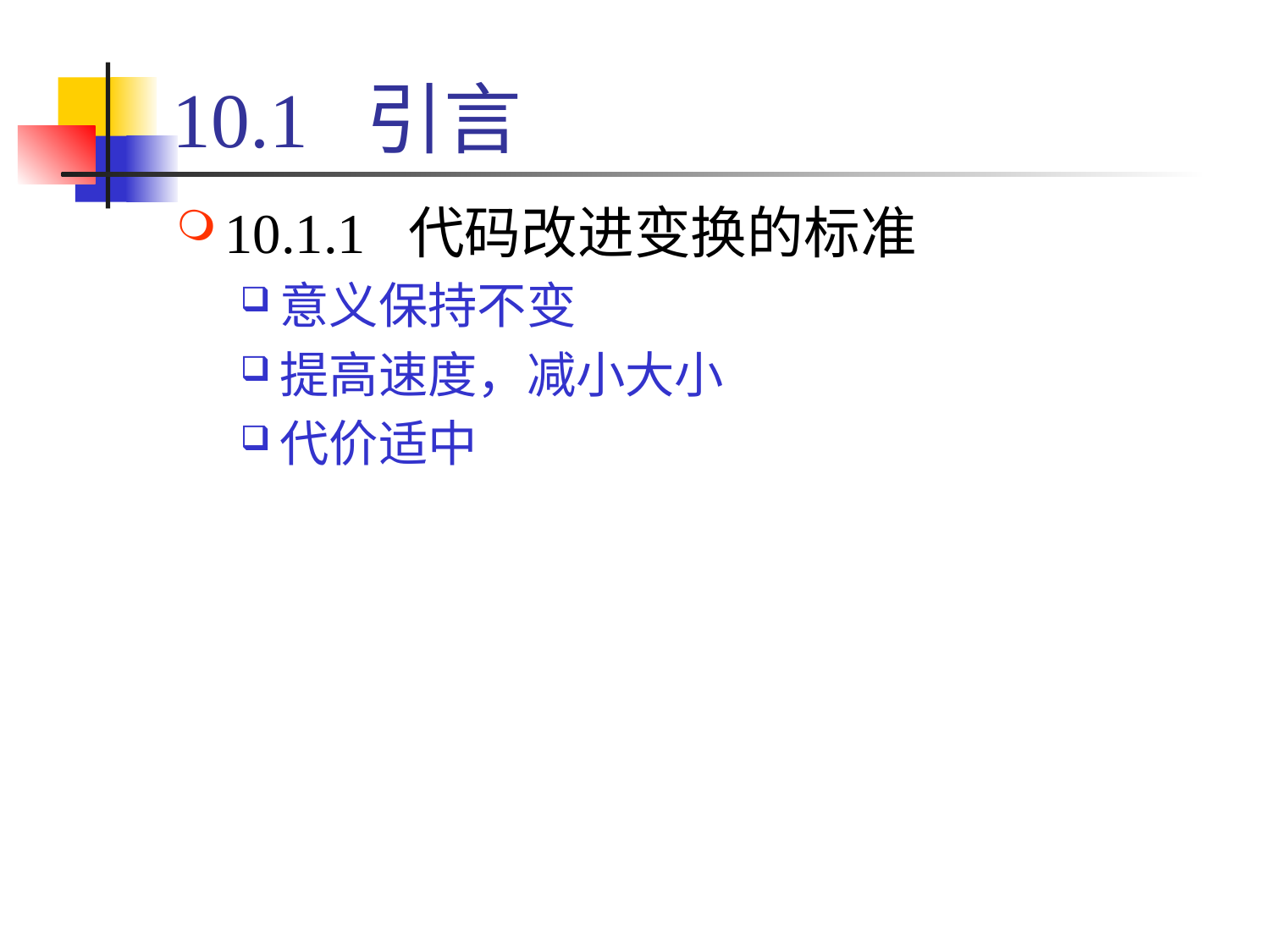

# 10.1  引言
10.1.1  代码改进变换的标准
意义保持不变
提高速度，减小大小
代价适中